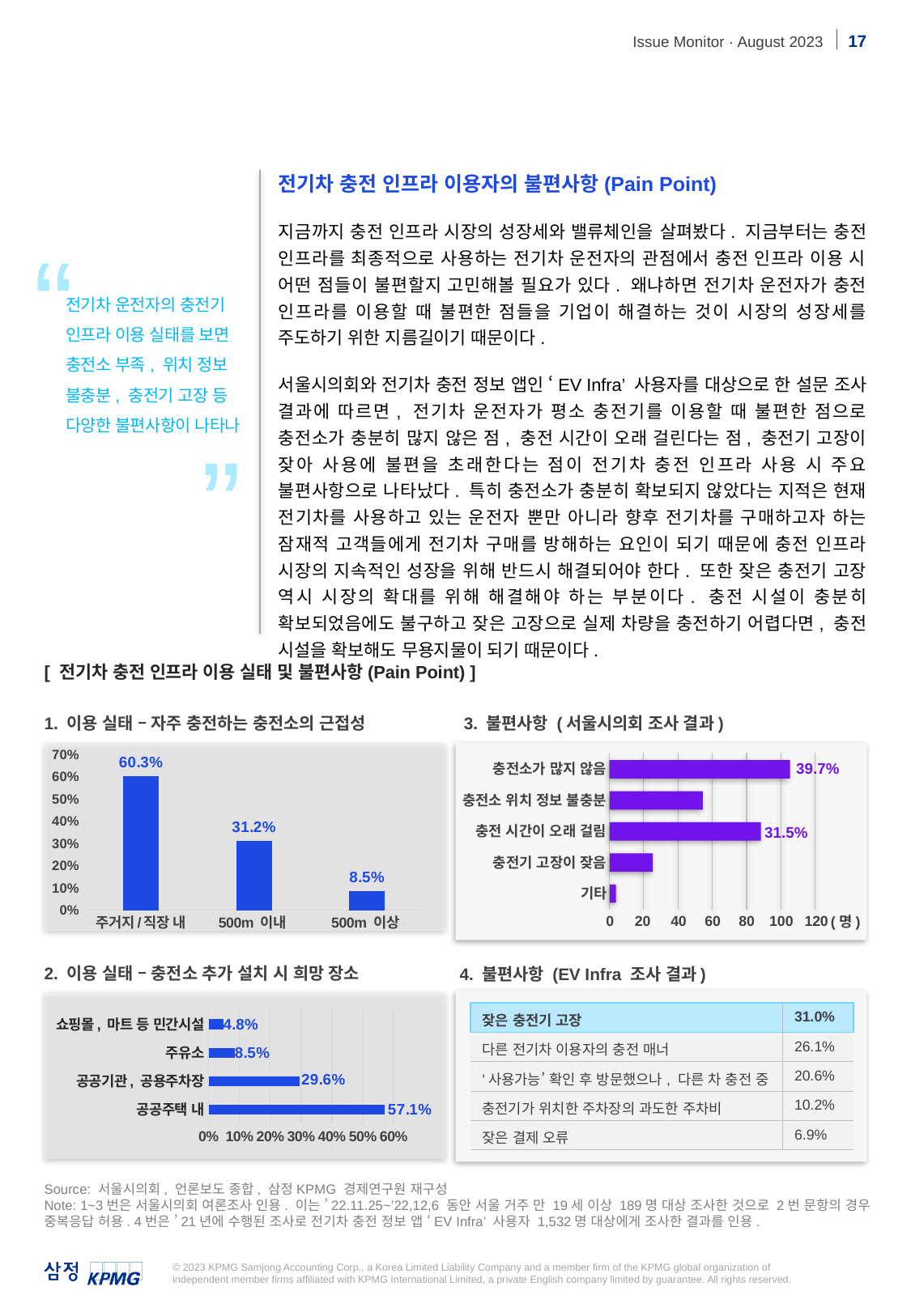

전기차 충전 인프라 이용자의 불편사항(Pain Point)
지금까지 충전 인프라 시장의 성장세와 밸류체인을 살펴봤다. 지금부터는 충전 인프라를 최종적으로 사용하는 전기차 운전자의 관점에서 충전 인프라 이용 시 어떤 점들이 불편할지 고민해볼 필요가 있다. 왜냐하면 전기차 운전자가 충전 인프라를 이용할 때 불편한 점들을 기업이 해결하는 것이 시장의 성장세를 주도하기 위한 지름길이기 때문이다.
서울시의회와 전기차 충전 정보 앱인 ‘EV Infra’ 사용자를 대상으로 한 설문 조사 결과에 따르면, 전기차 운전자가 평소 충전기를 이용할 때 불편한 점으로 충전소가 충분히 많지 않은 점, 충전 시간이 오래 걸린다는 점, 충전기 고장이 잦아 사용에 불편을 초래한다는 점이 전기차 충전 인프라 사용 시 주요 불편사항으로 나타났다. 특히 충전소가 충분히 확보되지 않았다는 지적은 현재 전기차를 사용하고 있는 운전자 뿐만 아니라 향후 전기차를 구매하고자 하는 잠재적 고객들에게 전기차 구매를 방해하는 요인이 되기 때문에 충전 인프라 시장의 지속적인 성장을 위해 반드시 해결되어야 한다. 또한 잦은 충전기 고장 역시 시장의 확대를 위해 해결해야 하는 부분이다. 충전 시설이 충분히 확보되었음에도 불구하고 잦은 고장으로 실제 차량을 충전하기 어렵다면, 충전 시설을 확보해도 무용지물이 되기 때문이다.
“
전기차 운전자의 충전기 인프라 이용 실태를 보면
충전소 부족, 위치 정보 불충분, 충전기 고장 등 다양한 불편사항이 나타나
”
[ 전기차 충전 인프라 이용 실태 및 불편사항(Pain Point) ]
1. 이용 실태 – 자주 충전하는 충전소의 근접성
3. 불편사항 (서울시의회 조사 결과)

### Chart

| Category |  |
|---|---|
| 주거지/직장 내 | 0.603 |
| 500m 이내  | 0.312 |
| 500m 이상  | 0.085 |

39.7%
충전소가 많지 않음

충전소 위치 정보 불충분

충전 시간이 오래 걸림

31.5%
충전기 고장이 잦음

기타

0
20
40
60
80
100
120
(명)
2. 이용 실태 – 충전소 추가 설치 시 희망 장소
4. 불편사항 (EV Infra 조사 결과)

### Chart

| Category |  |
|---|---|
| 공공주택 내 | 0.571 |
| 공공기관, 공용주차장 | 0.296 |
| 주유소 | 0.085 |
| 쇼핑몰, 마트 등 민간시설 | 0.048 |
| 잦은 충전기 고장 | 31.0% |
| --- | --- |
| 다른 전기차 이용자의 충전 매너 | 26.1% |
| '사용가능’ 확인 후 방문했으나, 다른 차 충전 중 | 20.6% |
| 충전기가 위치한 주차장의 과도한 주차비 | 10.2% |
| 잦은 결제 오류 | 6.9% |
Source: 서울시의회, 언론보도 종합, 삼정KPMG 경제연구원 재구성
Note: 1~3번은 서울시의회 여론조사 인용. 이는 ’22.11.25~’22,12,6 동안 서울 거주 만 19세 이상 189명 대상 조사한 것으로 2번 문항의 경우 중복응답 허용. 4번은 ’21년에 수행된 조사로 전기차 충전 정보 앱 ‘EV Infra’ 사용자 1,532명 대상에게 조사한 결과를 인용.